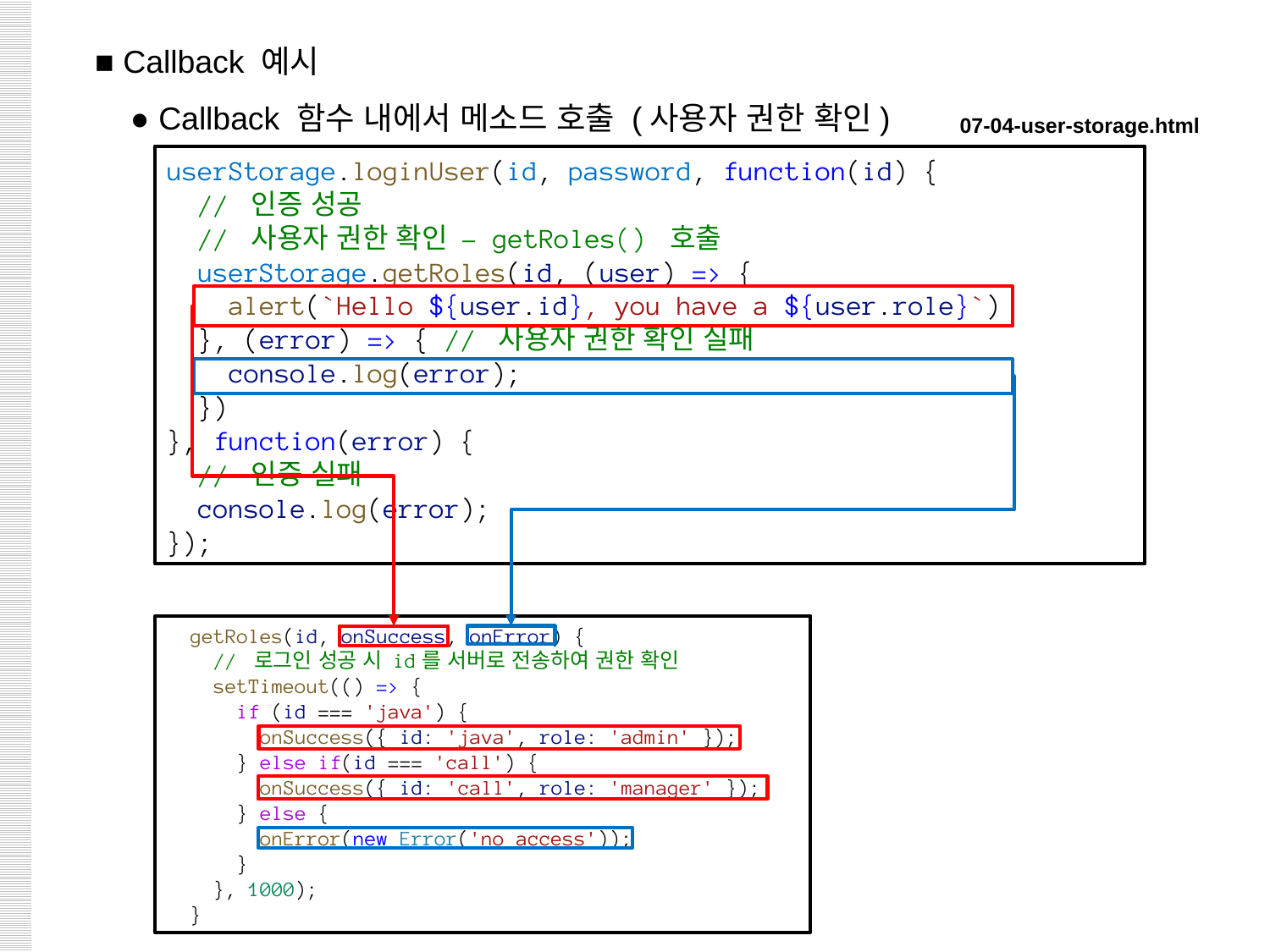

■ Callback 예시
    ● Callback 함수 내에서 메소드 호출 (사용자 권한 확인)
07-04-user-storage.html
userStorage.loginUser(id, password, function(id) {
  // 인증 성공
  // 사용자 권한 확인 - getRoles() 호출
  userStorage.getRoles(id, (user) => {
    alert(`Hello ${user.id}, you have a ${user.role}`)
  }, (error) => { // 사용자 권한 확인 실패
    console.log(error);
  })
}, function(error) {
  // 인증 실패
  console.log(error);
});

  getRoles(id, onSuccess, onError) {
    // 로그인 성공 시 id를 서버로 전송하여 권한 확인
    setTimeout(() => {
      if (id === 'java') {
        onSuccess({ id: 'java', role: 'admin' });
      } else if(id === 'call') {
        onSuccess({ id: 'call', role: 'manager' });
      } else {
        onError(new Error('no access'));
      }
    }, 1000);
  }